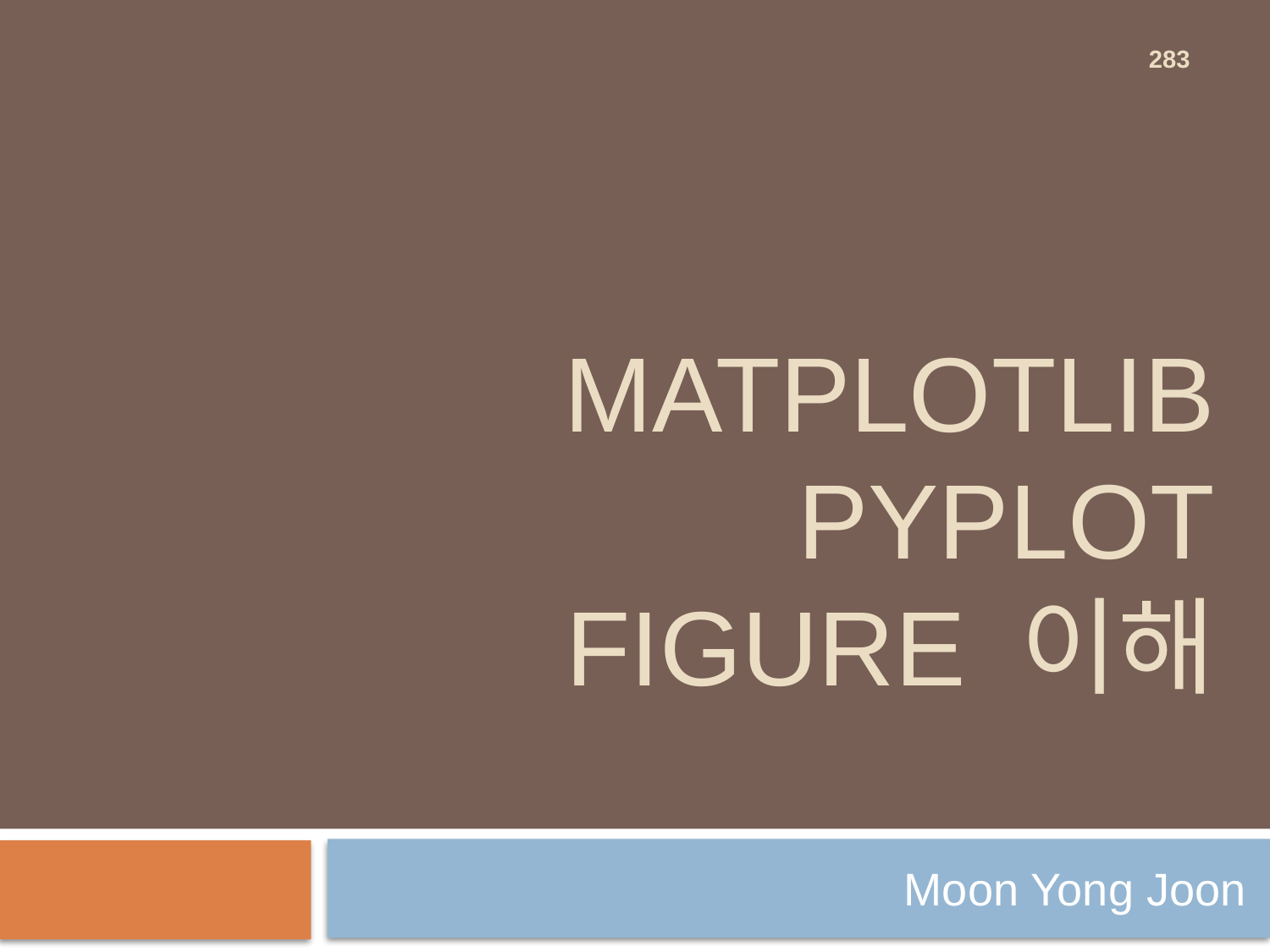

283
# MatPLOTLIB pyplot figure 이해
Moon Yong Joon